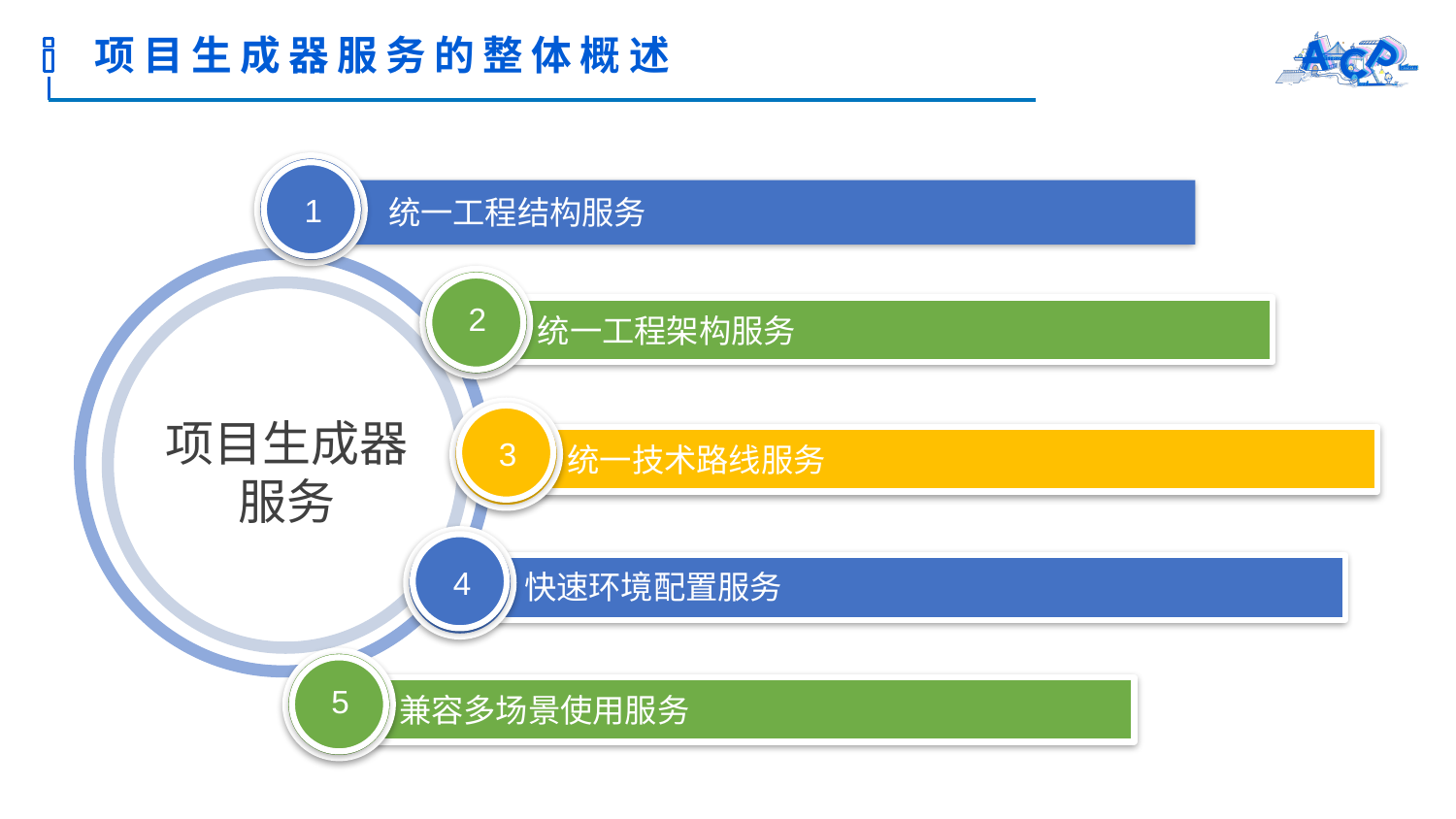

项目生成器服务的整体概述

1
统一工程结构服务

2

统一工程架构服务

项目生成器服务
3

统一技术路线服务

4
快速环境配置服务

5

兼容多场景使用服务